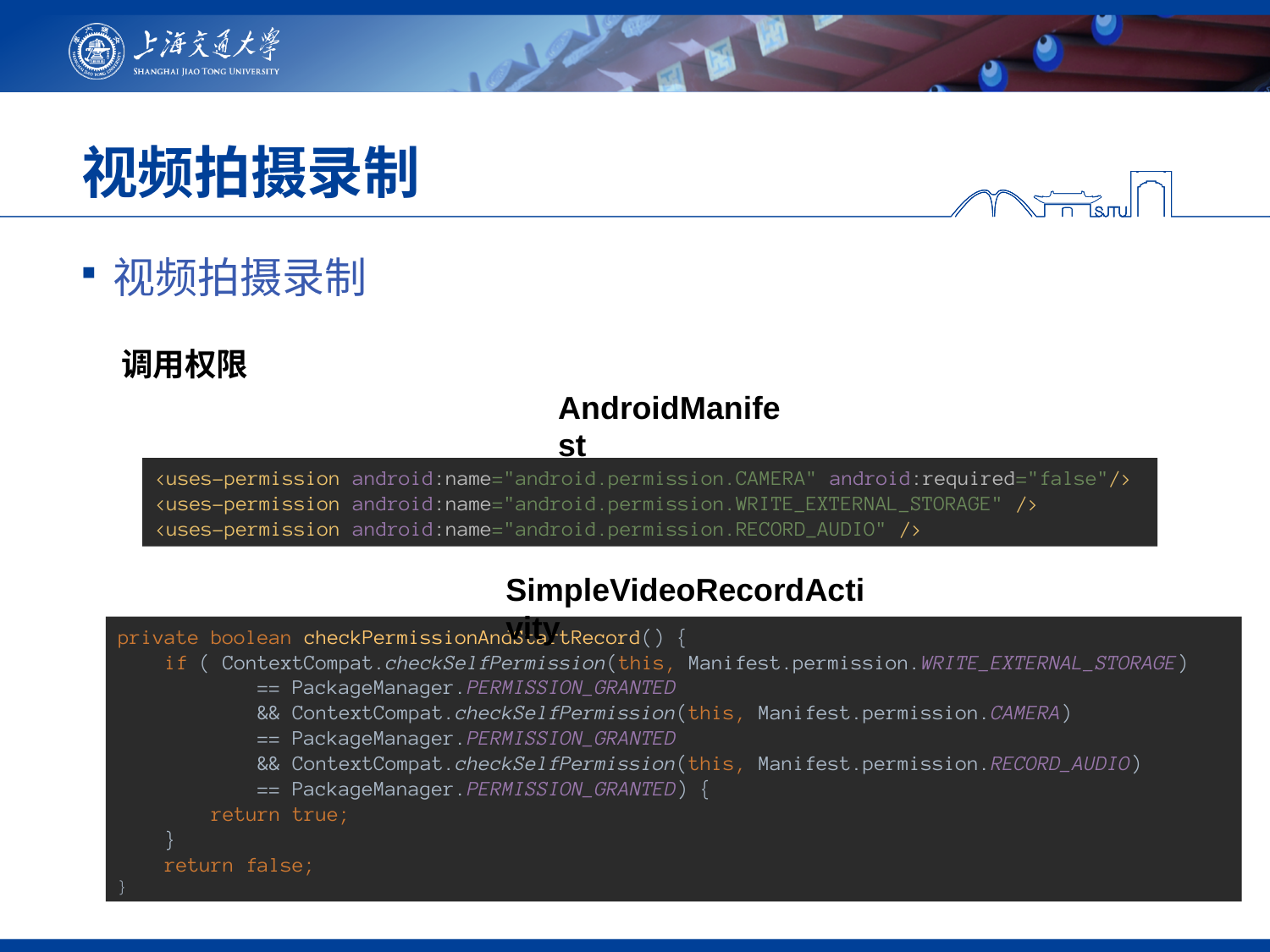

# 视频拍摄录制
视频拍摄录制
调用权限
AndroidManifest
<uses-permission android:name="android.permission.CAMERA" android:required="false"/>
<uses-permission android:name="android.permission.WRITE_EXTERNAL_STORAGE" />
<uses-permission android:name="android.permission.RECORD_AUDIO" />
SimpleVideoRecordActivity
private boolean checkPermissionAndStartRecord() {
    if ( ContextCompat.checkSelfPermission(this, Manifest.permission.WRITE_EXTERNAL_STORAGE)
            == PackageManager.PERMISSION_GRANTED
            && ContextCompat.checkSelfPermission(this, Manifest.permission.CAMERA)
            == PackageManager.PERMISSION_GRANTED
            && ContextCompat.checkSelfPermission(this, Manifest.permission.RECORD_AUDIO)
            == PackageManager.PERMISSION_GRANTED) {
        return true;
    }
    return false;
}